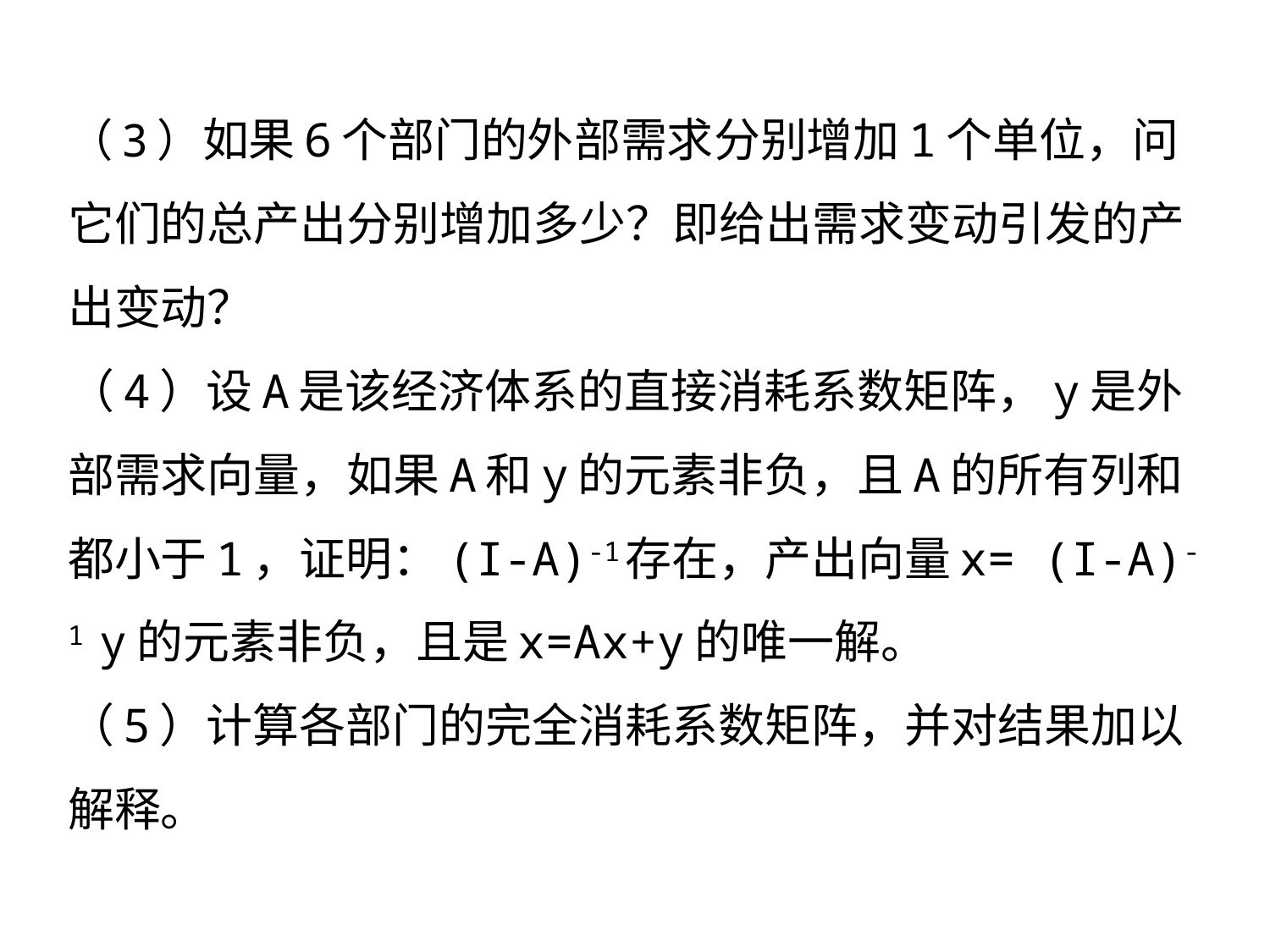

（3）如果6个部门的外部需求分别增加1个单位，问它们的总产出分别增加多少？即给出需求变动引发的产出变动？
（4）设A是该经济体系的直接消耗系数矩阵，y是外部需求向量，如果A和y的元素非负，且A的所有列和都小于1，证明：(I-A)-1存在，产出向量x= (I-A)-1 y的元素非负，且是x=Ax+y的唯一解。
（5）计算各部门的完全消耗系数矩阵，并对结果加以解释。